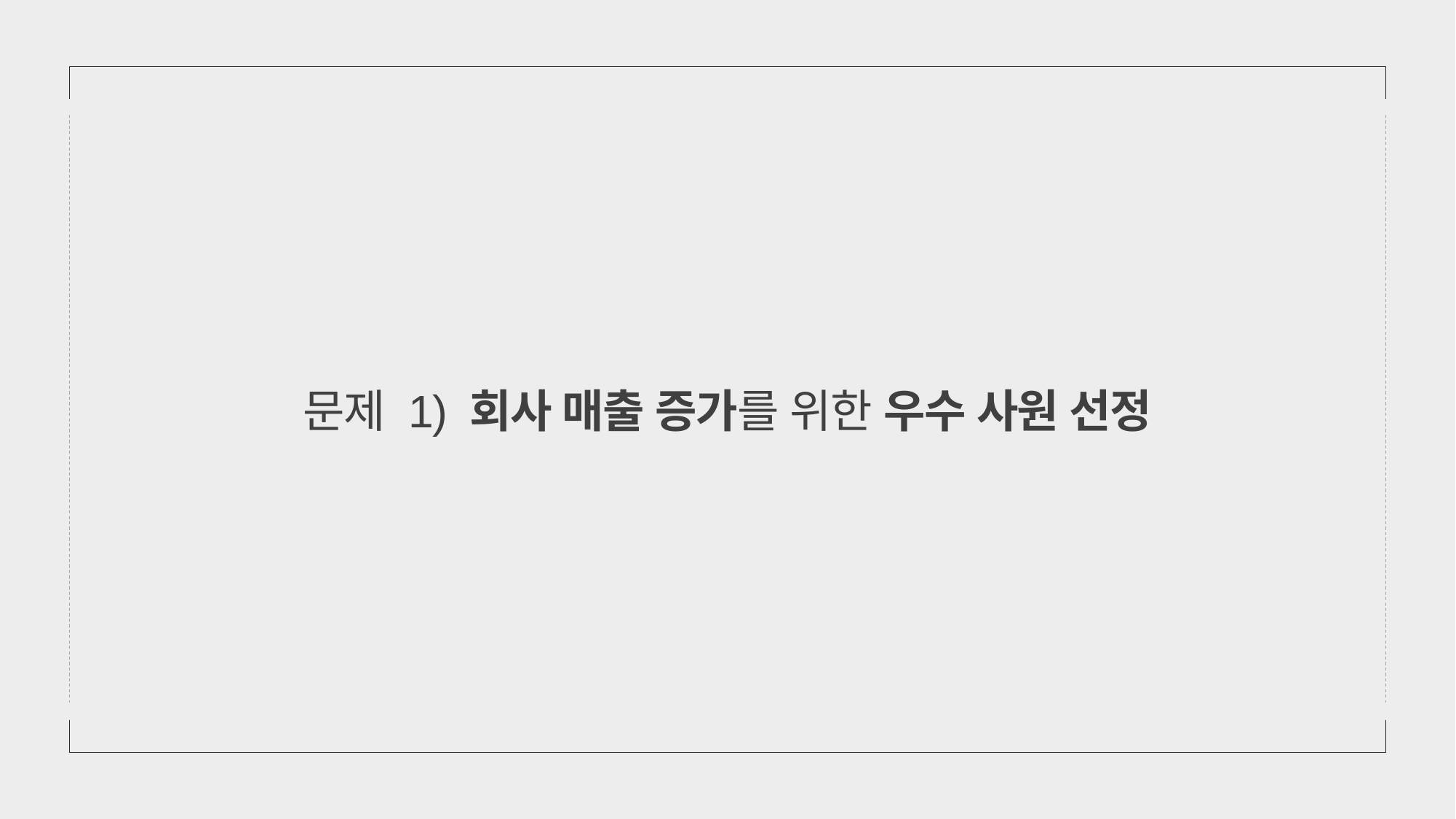

문제 1) 회사 매출 증가를 위한 우수 사원 선정